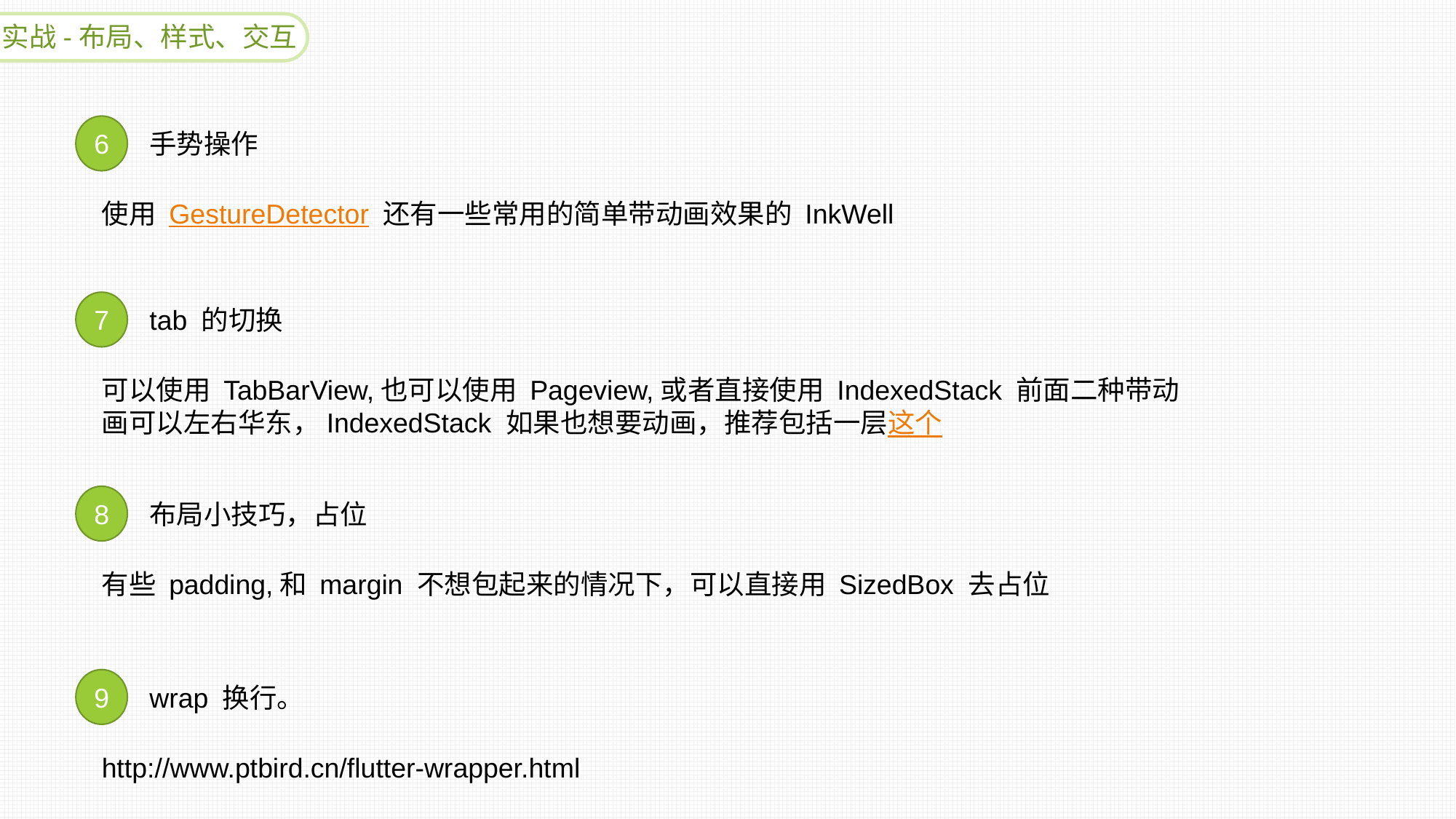

实战-布局、样式、交互
6
手势操作
使用 GestureDetector 还有一些常用的简单带动画效果的 InkWell
7
tab 的切换
可以使用 TabBarView,也可以使用 Pageview,或者直接使用 IndexedStack 前面二种带动画可以左右华东，IndexedStack 如果也想要动画，推荐包括一层这个
8
布局小技巧，占位
有些 padding,和 margin 不想包起来的情况下，可以直接用 SizedBox 去占位
9
wrap 换行。
http://www.ptbird.cn/flutter-wrapper.html